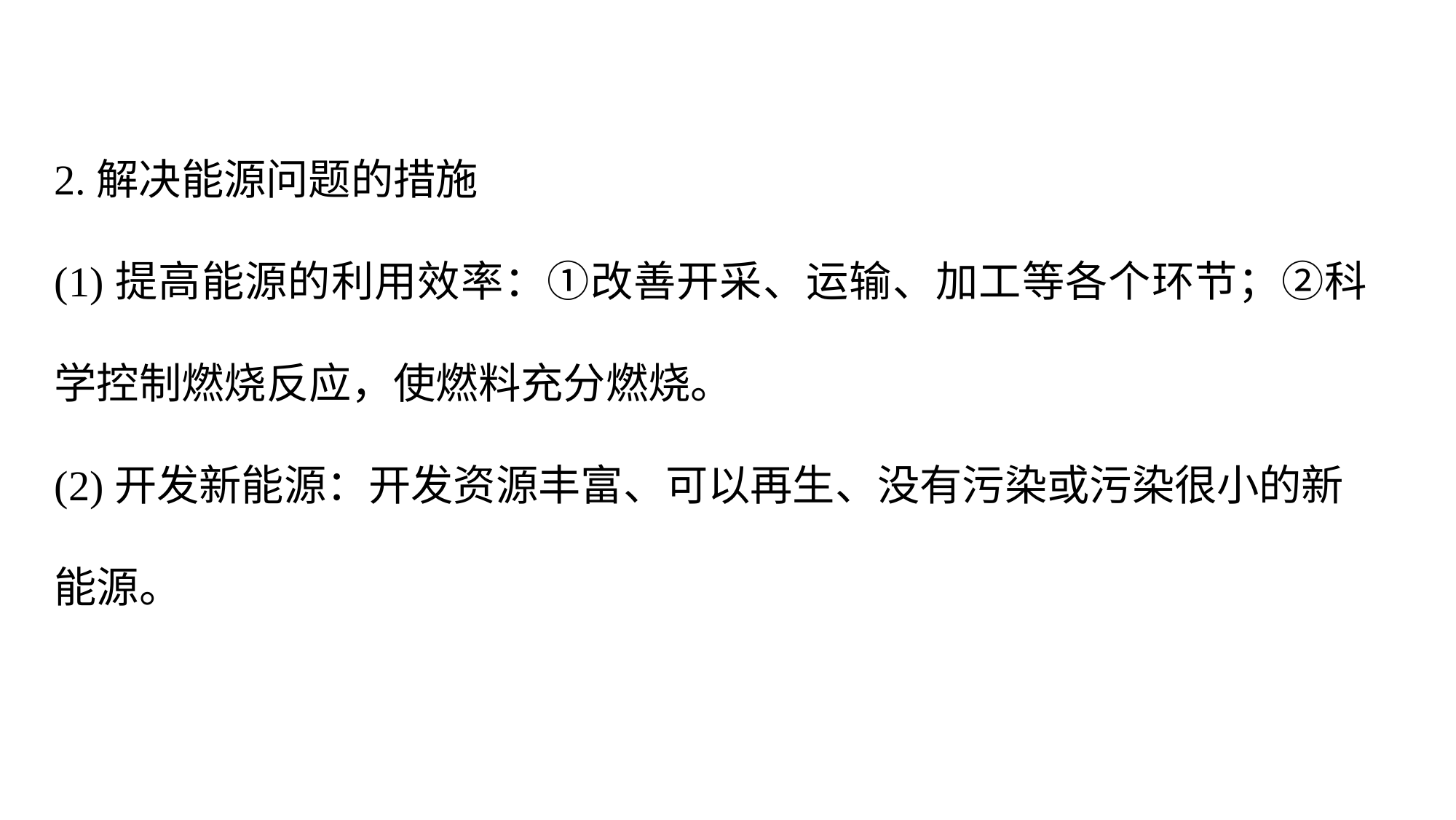

2.解决能源问题的措施
(1)提高能源的利用效率：①改善开采、运输、加工等各个环节；②科学控制燃烧反应，使燃料充分燃烧。
(2)开发新能源：开发资源丰富、可以再生、没有污染或污染很小的新能源。